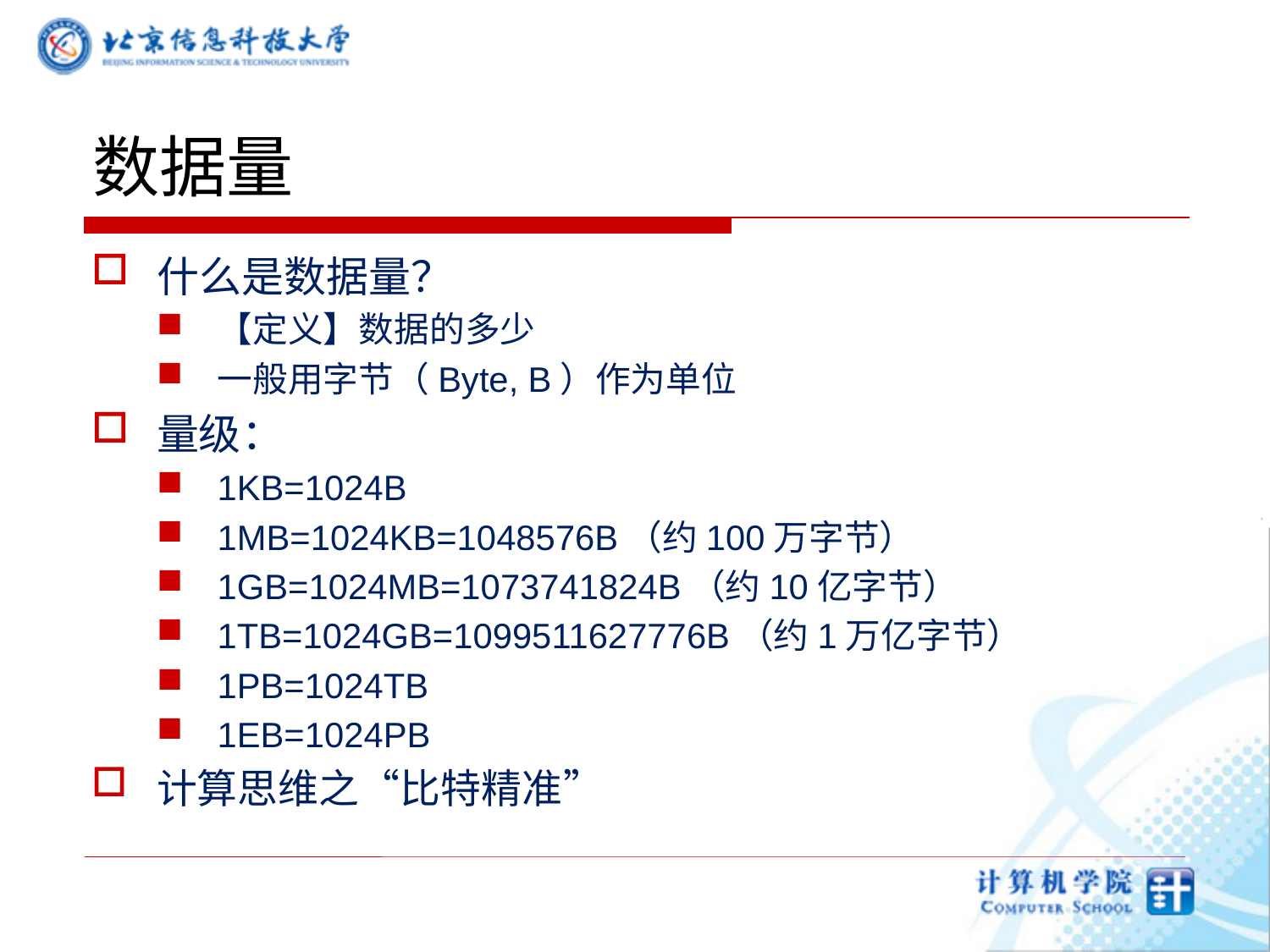

# 数据量
什么是数据量？
【定义】数据的多少
一般用字节（Byte, B）作为单位
量级：
1KB=1024B
1MB=1024KB=1048576B（约100万字节）
1GB=1024MB=1073741824B（约10亿字节）
1TB=1024GB=1099511627776B（约1万亿字节）
1PB=1024TB
1EB=1024PB
计算思维之“比特精准”